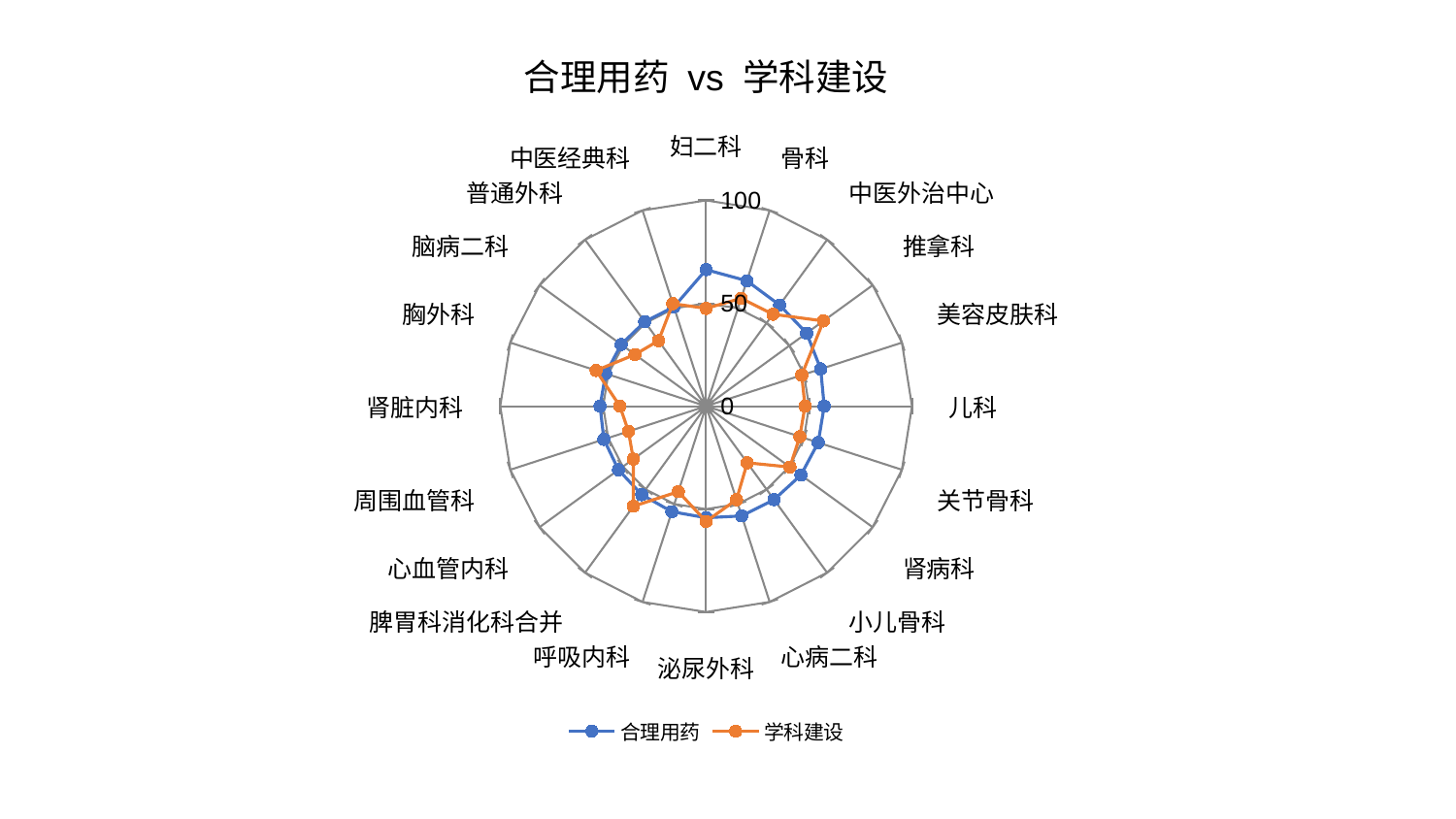

### Chart: 合理用药 vs 学科建设

| Category | 合理用药 | 学科建设 |
|---|---|---|
| 妇二科 | 66.32732668198022 | 47.51026438954357 |
| 骨科 | 64.07319058363942 | 55.112971509391286 |
| 中医外治中心 | 60.7564923492529 | 55.26363358945309 |
| 推拿科 | 60.35964772126522 | 70.47637737820888 |
| 美容皮肤科 | 58.51681358049474 | 48.848766986283685 |
| 儿科 | 57.35064888986007 | 48.051194035701116 |
| 关节骨科 | 57.26700264965791 | 47.87869407526141 |
| 肾病科 | 56.93433999250233 | 50.32558862355213 |
| 小儿骨科 | 56.142791825701536 | 34.021878274332764 |
| 心病二科 | 56.07595311353165 | 47.78693357650461 |
| 泌尿外科 | 54.2063913461148 | 55.97344318464666 |
| 呼吸内科 | 53.90562689525444 | 43.69759384055354 |
| 脾胃科消化科合并 | 53.147257799247534 | 60.1131496916867 |
| 心血管内科 | 52.630994737524276 | 43.71466078083509 |
| 周围血管科 | 52.211127348415275 | 39.653687659904996 |
| 肾脏内科 | 51.51115405038497 | 41.871913890961984 |
| 胸外科 | 51.29659348699267 | 56.173736110956334 |
| 脑病二科 | 51.01790357486508 | 42.720252124854646 |
| 普通外科 | 50.738183429546154 | 39.335632441492905 |
| 中医经典科 | 50.71349777508185 | 52.374853779534355 |
55